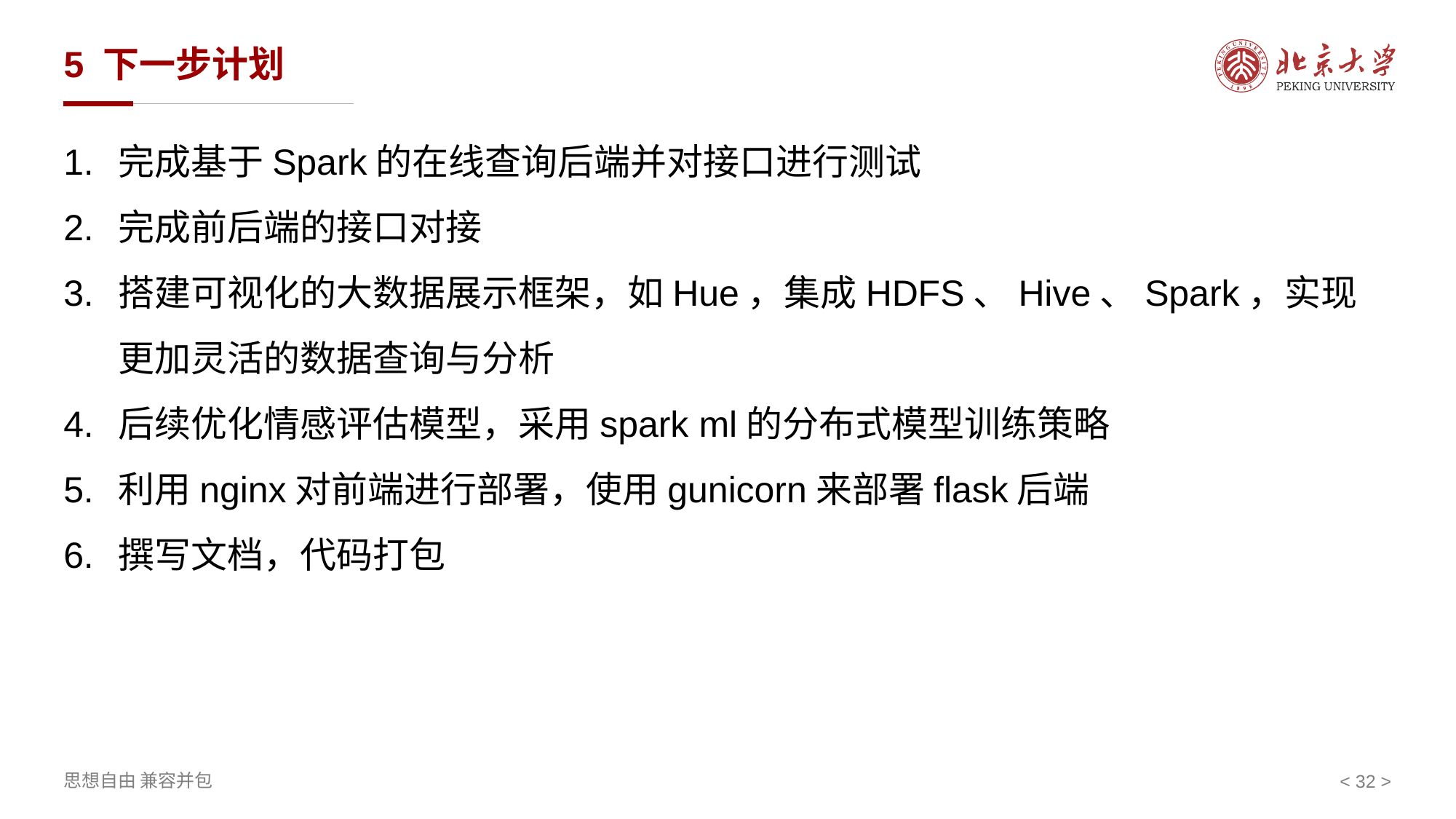

# 5 下一步计划
完成基于Spark的在线查询后端并对接口进行测试
完成前后端的接口对接
搭建可视化的大数据展示框架，如Hue，集成HDFS、Hive、Spark，实现更加灵活的数据查询与分析
后续优化情感评估模型，采用spark ml的分布式模型训练策略
利用nginx对前端进行部署，使用gunicorn来部署flask后端
撰写文档，代码打包
< 32 >